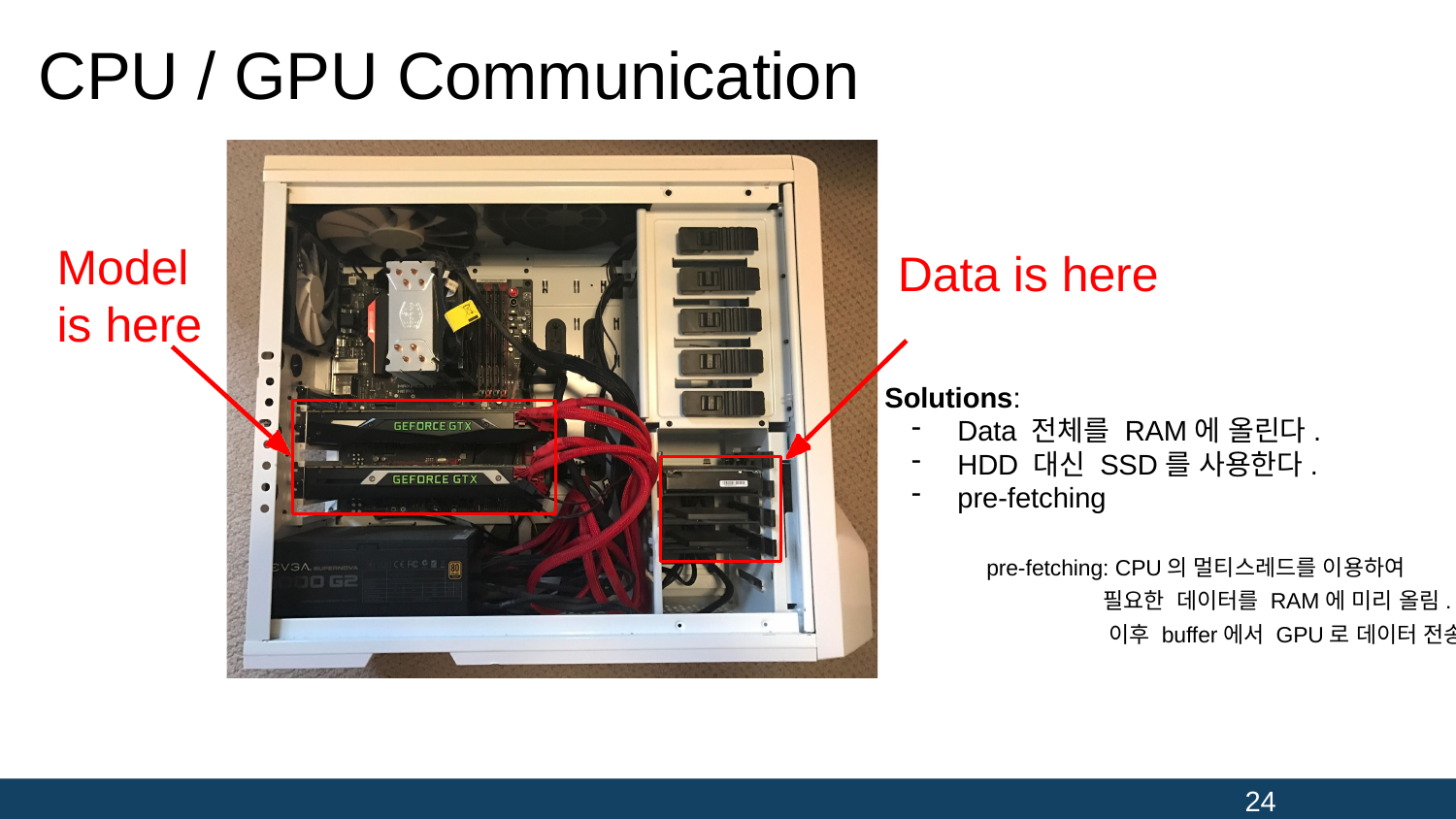

CPU / GPU Communication

Model  is here
Data is here

Solutions:
Data 전체를 RAM에 올린다.
HDD 대신 SSD를 사용한다.
pre-fetching

	pre-fetching: CPU의 멀티스레드를 이용하여
                              필요한  데이터를 RAM에 미리 올림.
                               이후 buffer에서 GPU로 데이터 전송